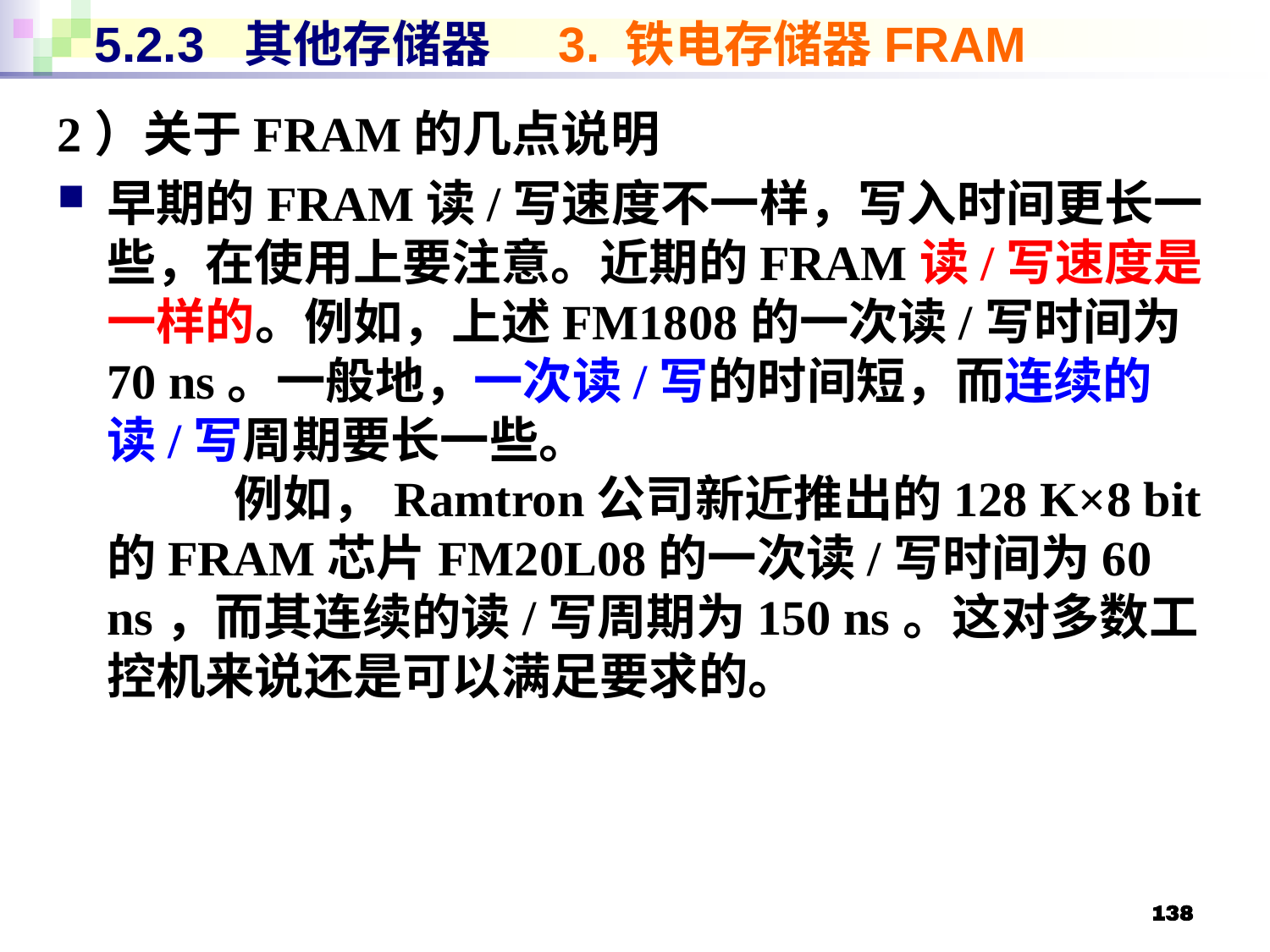

# 5.2.3  其他存储器     3. 铁电存储器FRAM
2）关于FRAM的几点说明
早期的FRAM读/写速度不一样，写入时间更长一些，在使用上要注意。近期的FRAM读/写速度是一样的。例如，上述FM1808的一次读/写时间为70 ns。一般地，一次读/写的时间短，而连续的读/写周期要长一些。
	例如，Ramtron公司新近推出的128 K×8 bit的FRAM芯片FM20L08的一次读/写时间为60 ns，而其连续的读/写周期为150 ns。这对多数工控机来说还是可以满足要求的。
138